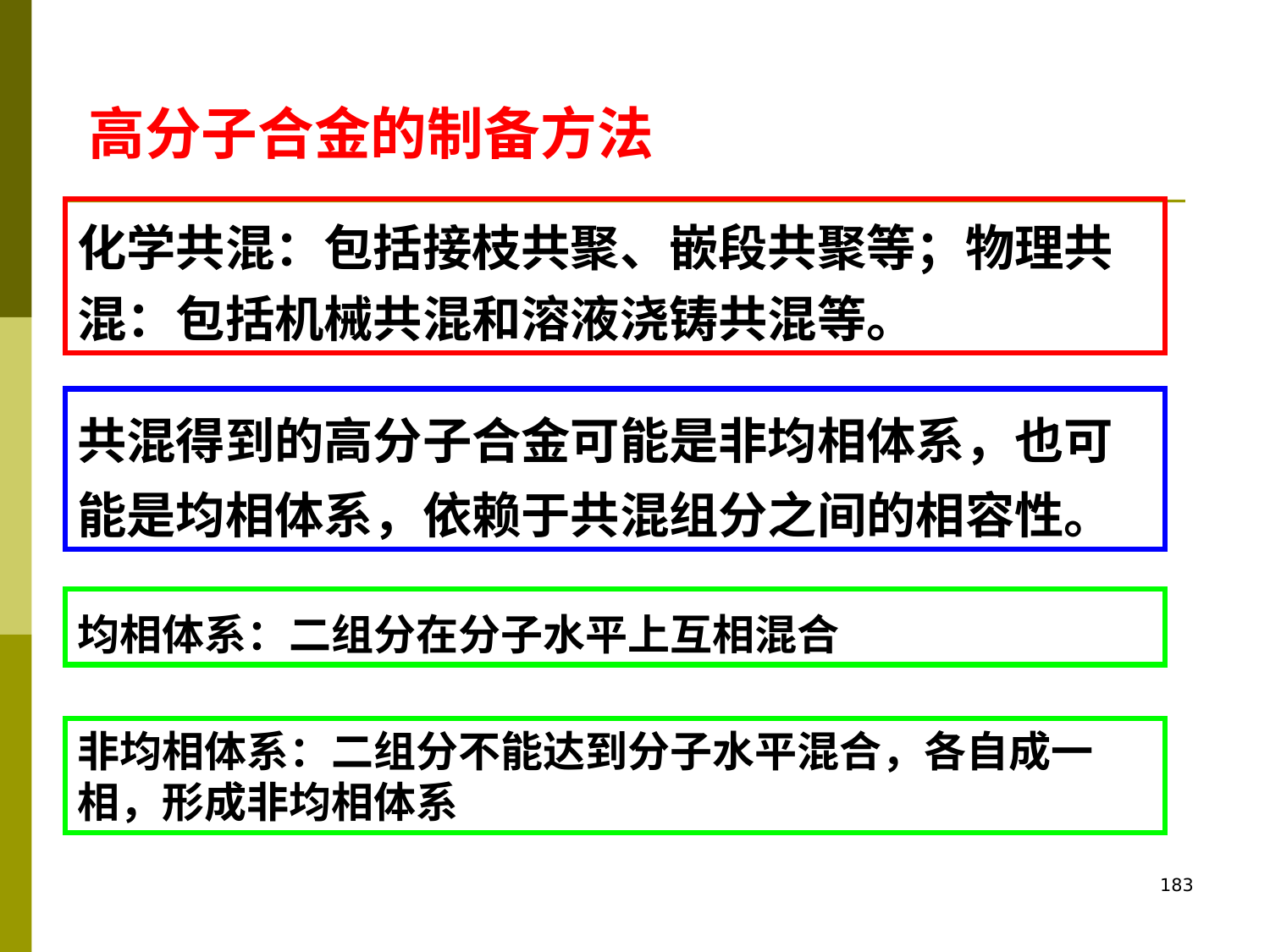

高分子合金的制备方法
化学共混：包括接枝共聚、嵌段共聚等；物理共混：包括机械共混和溶液浇铸共混等。
共混得到的高分子合金可能是非均相体系，也可能是均相体系，依赖于共混组分之间的相容性。
均相体系：二组分在分子水平上互相混合
非均相体系：二组分不能达到分子水平混合，各自成一相，形成非均相体系
183